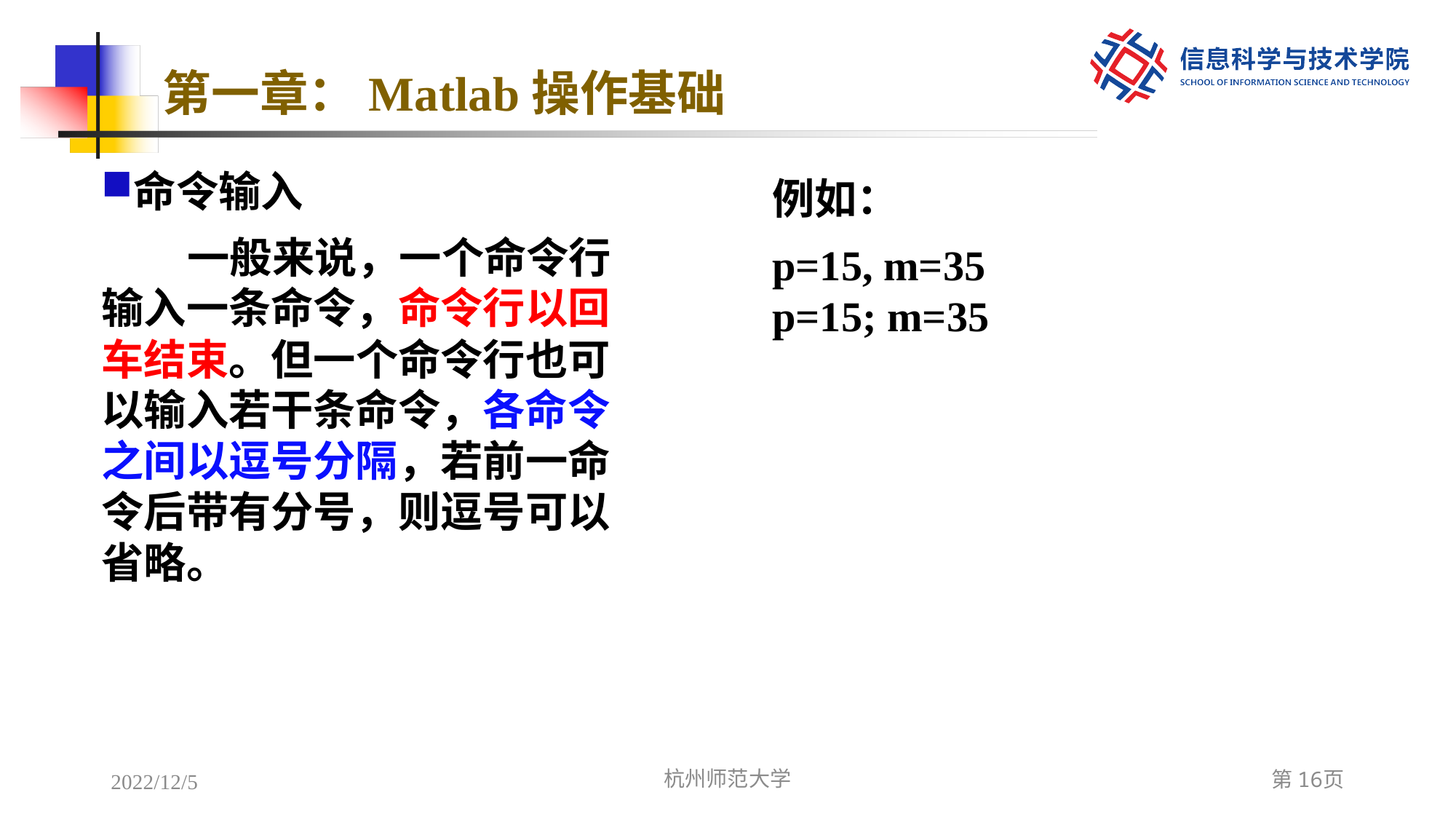

# 第一章：Matlab操作基础
命令输入
一般来说，一个命令行输入一条命令，命令行以回车结束。但一个命令行也可以输入若干条命令，各命令之间以逗号分隔，若前一命令后带有分号，则逗号可以省略。
例如：
p=15, m=35
p=15; m=35
2022/12/5
杭州师范大学
第16页